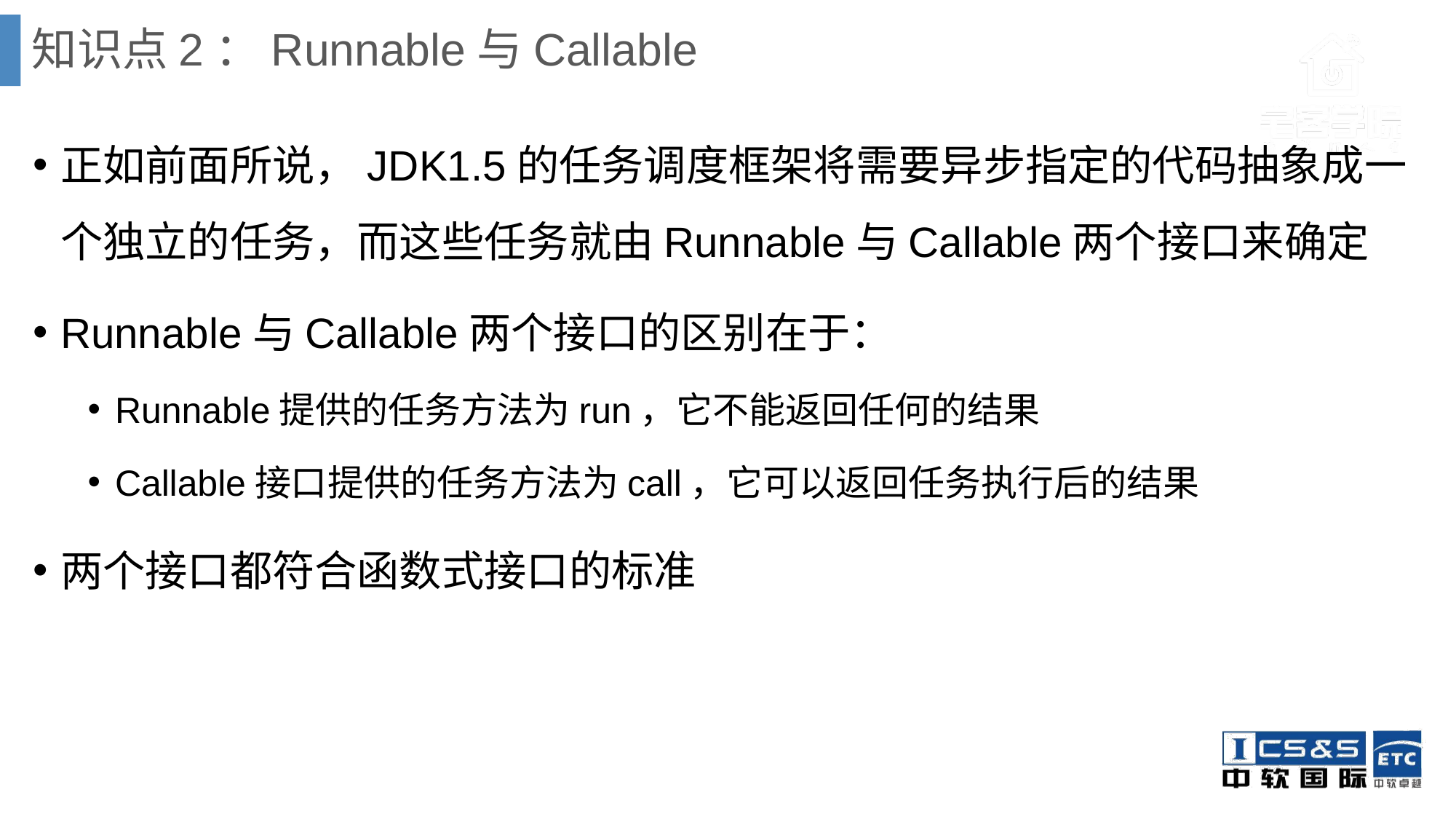

# 知识点2：Runnable与Callable
正如前面所说，JDK1.5的任务调度框架将需要异步指定的代码抽象成一个独立的任务，而这些任务就由Runnable与Callable两个接口来确定
Runnable与Callable两个接口的区别在于：
Runnable提供的任务方法为run，它不能返回任何的结果
Callable接口提供的任务方法为call，它可以返回任务执行后的结果
两个接口都符合函数式接口的标准